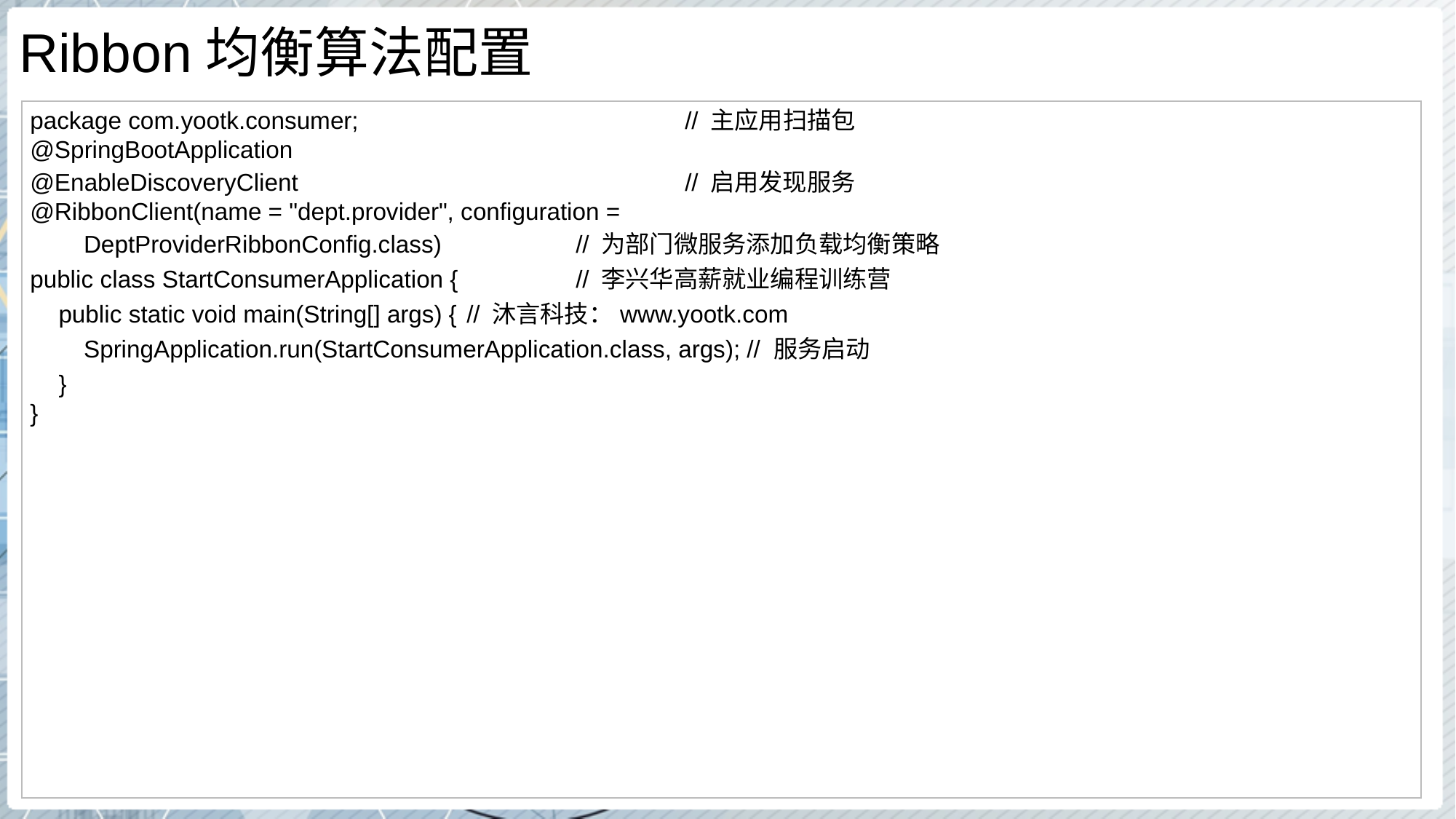

# Ribbon均衡算法配置
| package com.yootk.consumer; // 主应用扫描包 @SpringBootApplication @EnableDiscoveryClient // 启用发现服务 @RibbonClient(name = "dept.provider", configuration = DeptProviderRibbonConfig.class) // 为部门微服务添加负载均衡策略 public class StartConsumerApplication { // 李兴华高薪就业编程训练营 public static void main(String[] args) { // 沐言科技：www.yootk.com SpringApplication.run(StartConsumerApplication.class, args); // 服务启动 } } |
| --- |